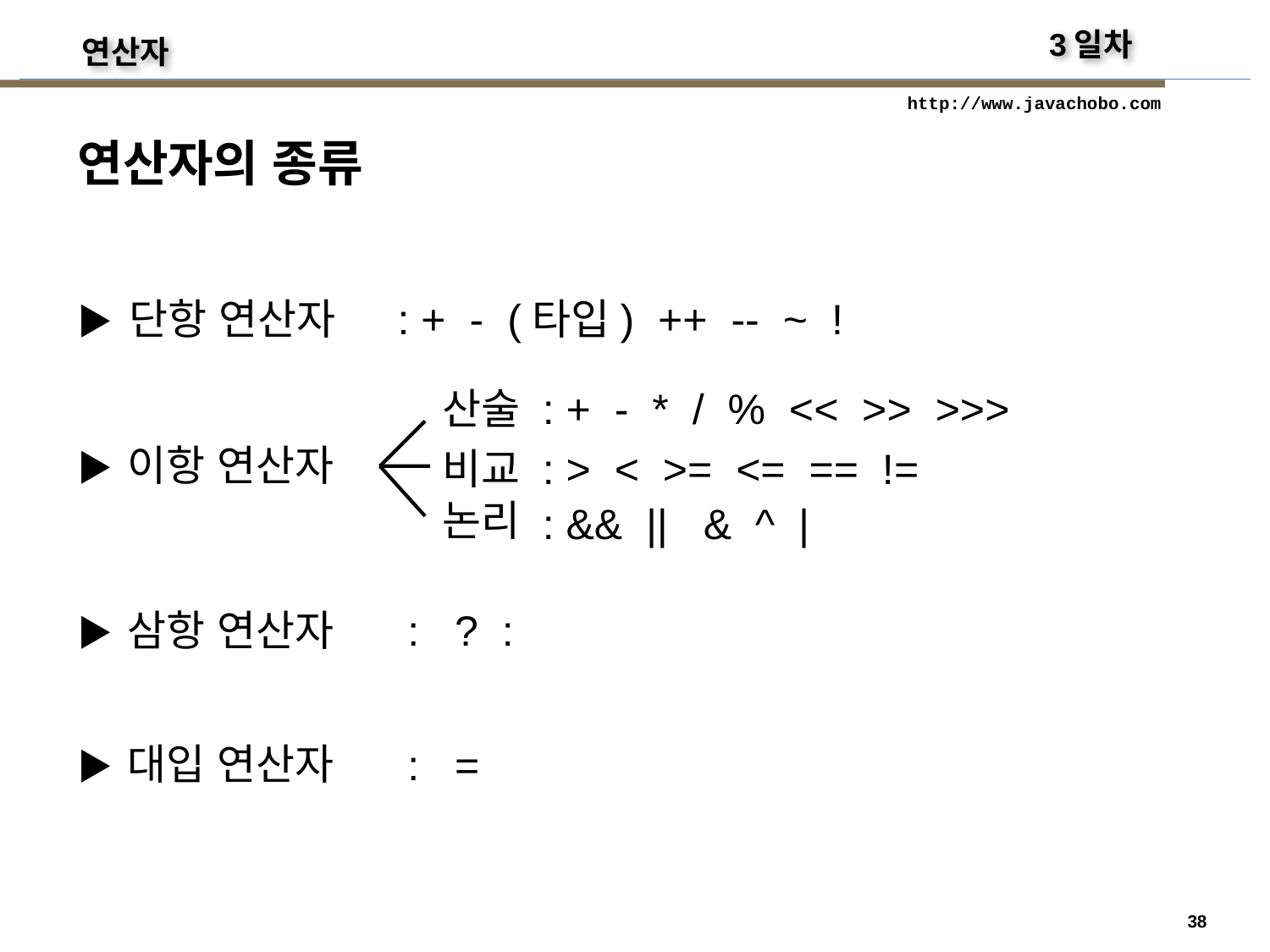

3일차
연산자

http://www.javachobo.com
연산자의 종류
▶ 단항 연산자
: +  -  (타입)  ++  --  ~  !
산술
: +  -  *  /  %  <<  >>  >>>

▶ 이항 연산자
비교
: >  <  >=  <=  ==  !=

논리
: &&  ||   &  ^  |
▶ 삼항 연산자
:   ?  :
▶ 대입 연산자
:   =